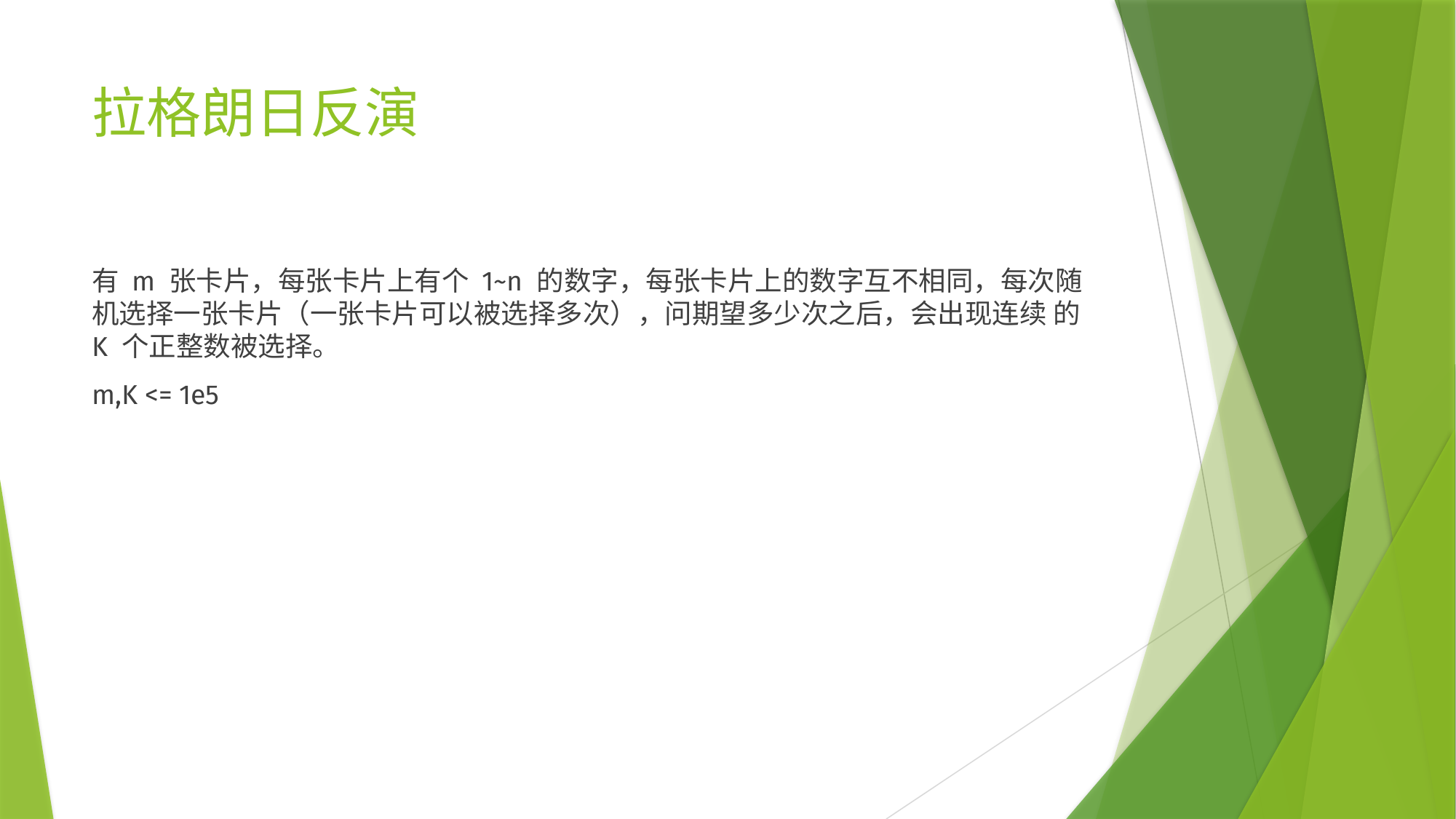

# 拉格朗日反演
有 m 张卡片，每张卡片上有个 1~n 的数字，每张卡片上的数字互不相同，每次随机选择一张卡片（一张卡片可以被选择多次），问期望多少次之后，会出现连续 的 K 个正整数被选择。
m,K <= 1e5